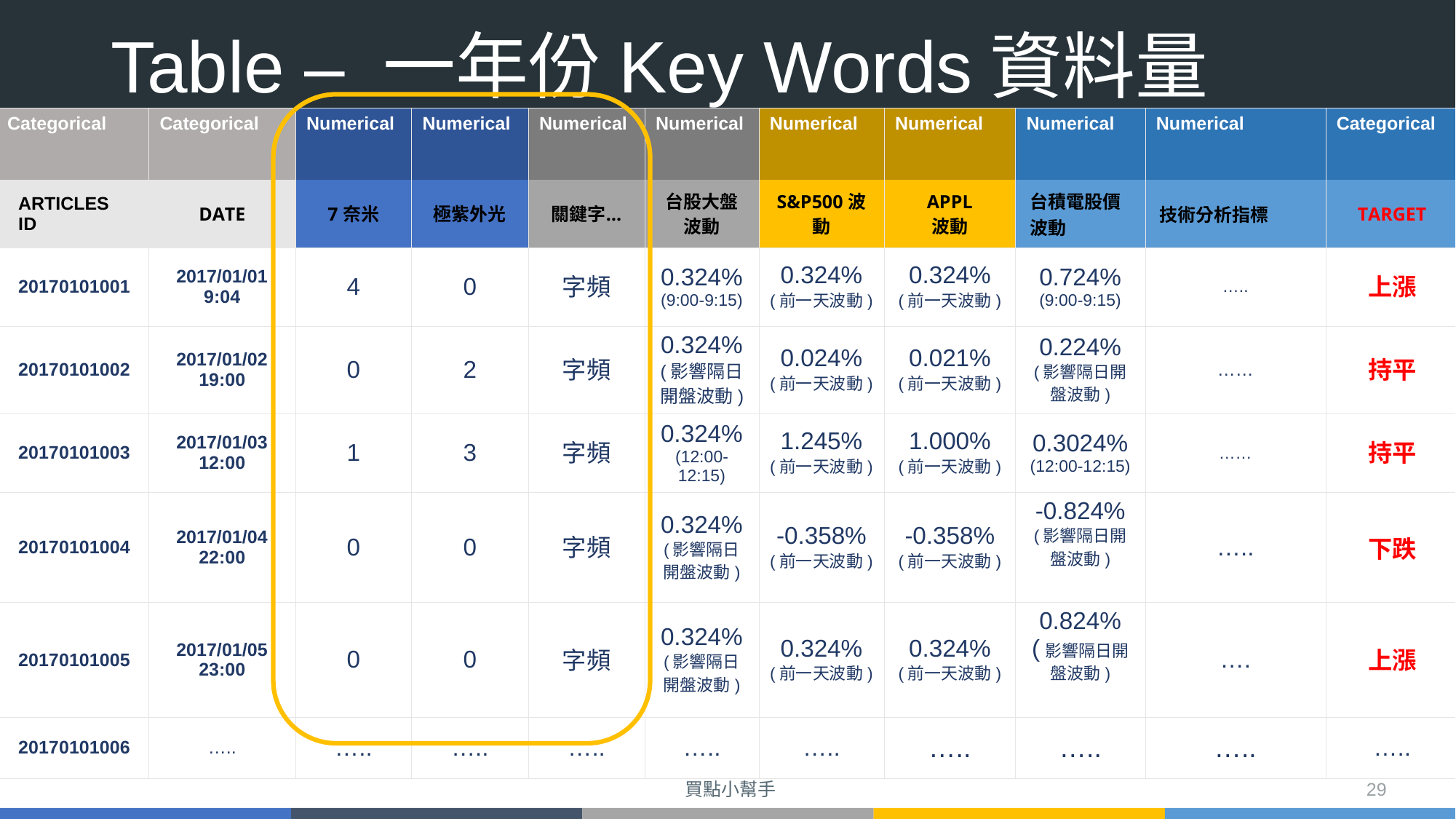

# Table – 一年份Key Words資料量

| Categorical | Categorical | Numerical | Numerical | Numerical | Numerical | Numerical | Numerical | Numerical | Numerical | Categorical |
| --- | --- | --- | --- | --- | --- | --- | --- | --- | --- | --- |
| ARTICLES ID | Date | 7奈米 | 極紫外光 | 關鍵字… | 台股大盤波動 | S&P500波動 | APPL 波動 | 台積電股價波動 | 技術分析指標 | Target |
| 20170101001 | 2017/01/01 9:04 | 4 | 0 | 字頻 | 0.324% (9:00-9:15) | 0.324% (前一天波動) | 0.324% (前一天波動) | 0.724% (9:00-9:15) | ….. | 上漲 |
| 20170101002 | 2017/01/02 19:00 | 0 | 2 | 字頻 | 0.324% (影響隔日開盤波動) | 0.024% (前一天波動) | 0.021% (前一天波動) | 0.224% (影響隔日開盤波動) | …… | 持平 |
| 20170101003 | 2017/01/03 12:00 | 1 | 3 | 字頻 | 0.324% (12:00-12:15) | 1.245% (前一天波動) | 1.000% (前一天波動) | 0.3024% (12:00-12:15) | …… | 持平 |
| 20170101004 | 2017/01/04 22:00 | 0 | 0 | 字頻 | 0.324% (影響隔日開盤波動) | -0.358% (前一天波動) | -0.358% (前一天波動) | -0.824% (影響隔日開盤波動) | ….. | 下跌 |
| 20170101005 | 2017/01/05 23:00 | 0 | 0 | 字頻 | 0.324% (影響隔日開盤波動) | 0.324% (前一天波動) | 0.324% (前一天波動) | 0.824% (影響隔日開盤波動) | …. | 上漲 |
| 20170101006 | ….. | ….. | ….. | ….. | ….. | ….. | ….. | ….. | ….. | ….. |
買點小幫手
29